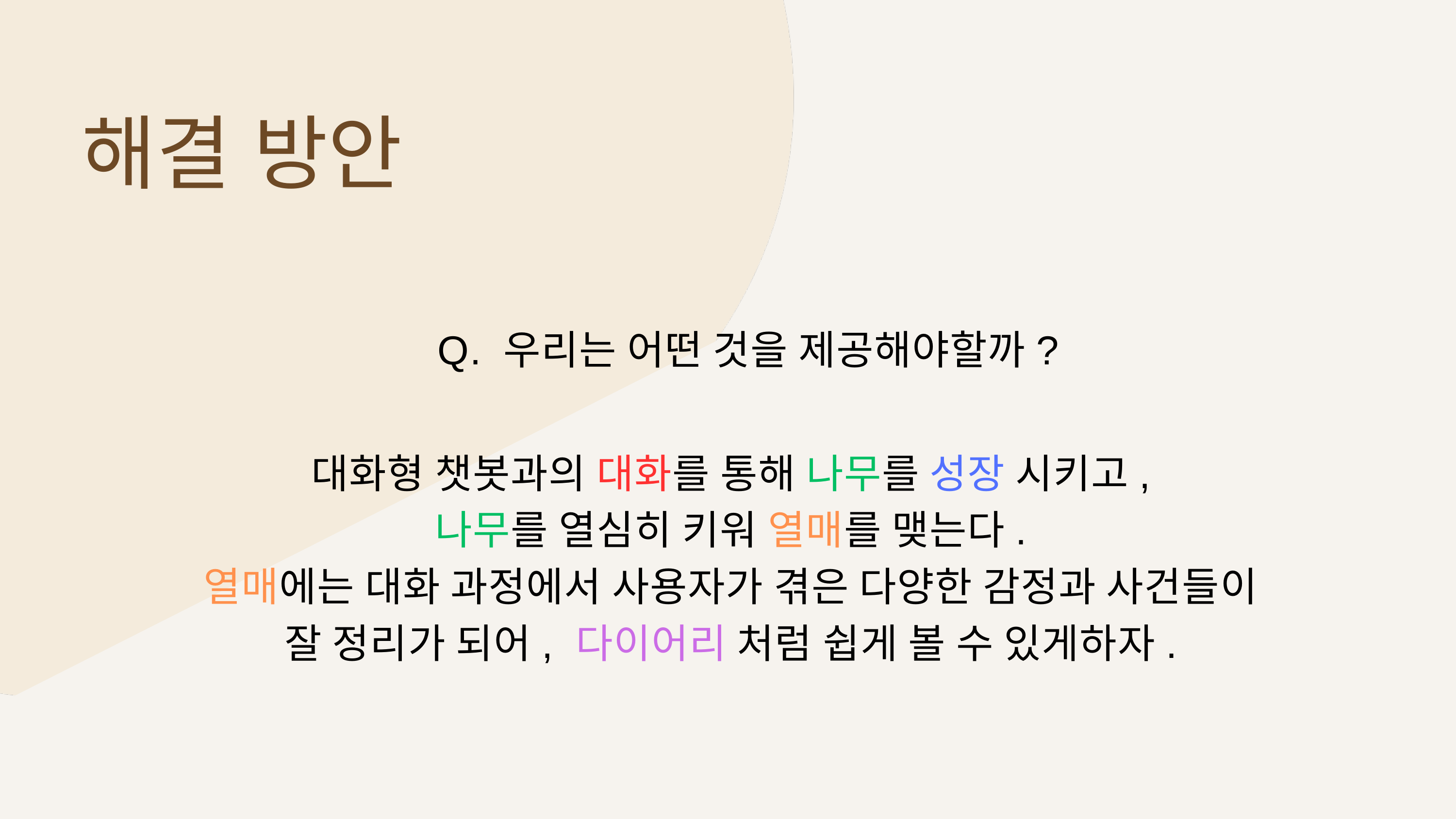

해결 방안
Q. 우리는 어떤 것을 제공해야할까?
대화형 챗봇과의 대화를 통해 나무를 성장 시키고,
나무를 열심히 키워 열매를 맺는다.
열매에는 대화 과정에서 사용자가 겪은 다양한 감정과 사건들이
잘 정리가 되어, 다이어리 처럼 쉽게 볼 수 있게하자.